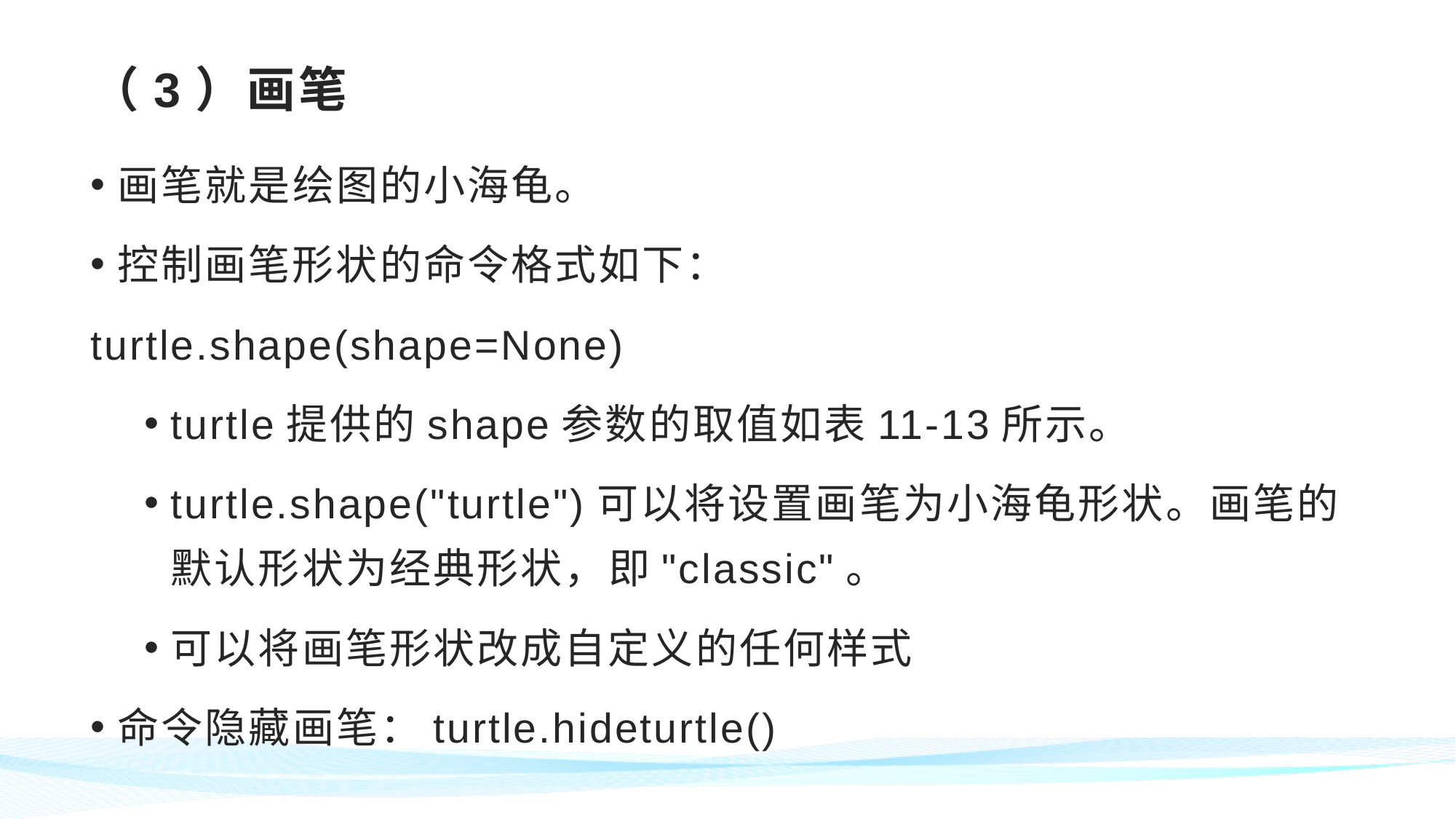

# （3）画笔
画笔就是绘图的小海龟。
控制画笔形状的命令格式如下：
turtle.shape(shape=None)
turtle提供的shape参数的取值如表11-13所示。
turtle.shape("turtle")可以将设置画笔为小海龟形状。画笔的默认形状为经典形状，即"classic"。
可以将画笔形状改成自定义的任何样式
命令隐藏画笔：turtle.hideturtle()